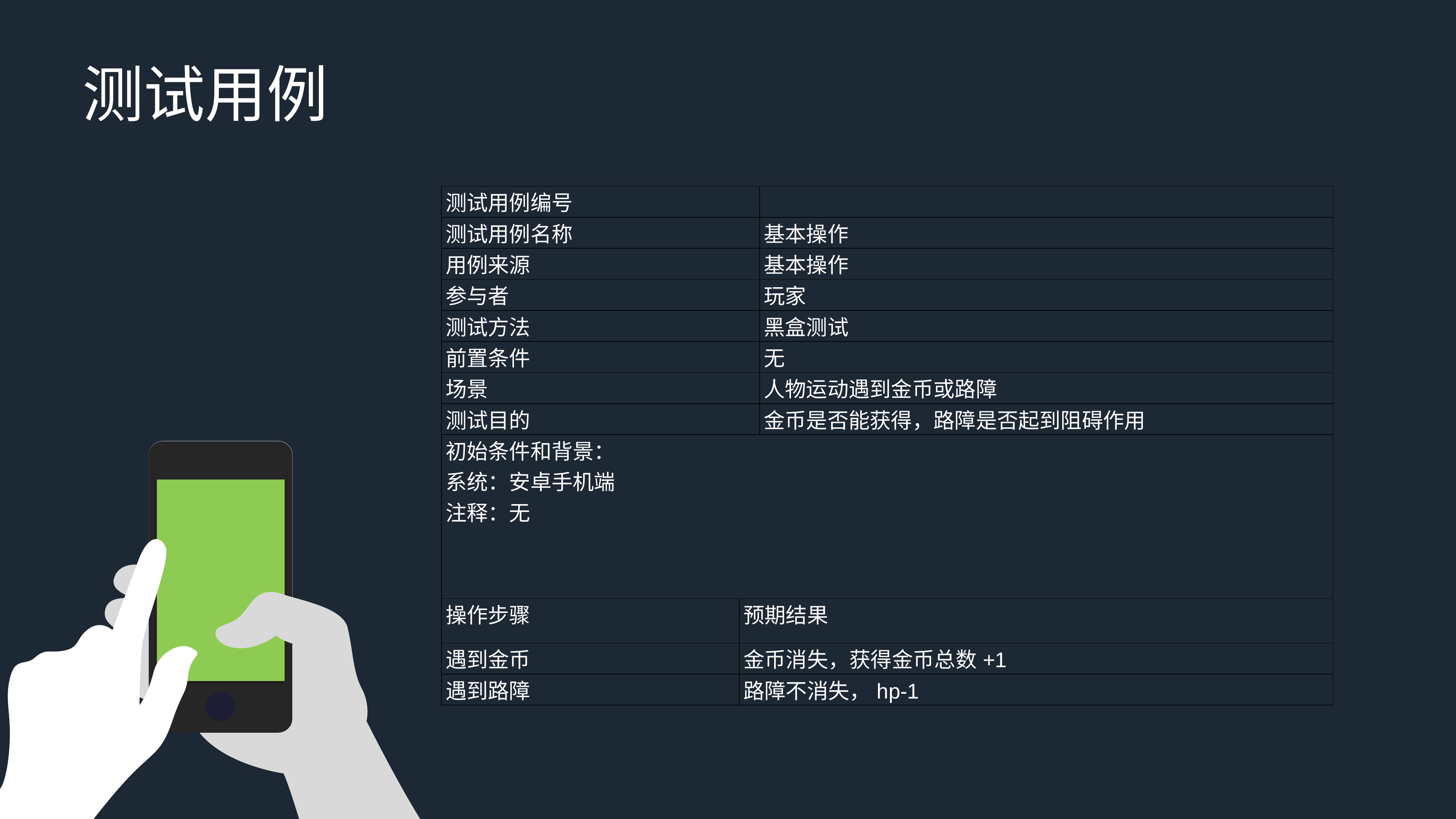

测试用例
| 测试用例编号 |  |  |
| --- | --- | --- |
| 测试用例名称 |  | 基本操作 |
| 用例来源 |  | 基本操作 |
| 参与者 |  | 玩家 |
| 测试方法 |  | 黑盒测试 |
| 前置条件 |  | 无 |
| 场景 |  | 人物运动遇到金币或路障 |
| 测试目的 |  | 金币是否能获得，路障是否起到阻碍作用 |
| 初始条件和背景： 系统：安卓手机端 注释：无 |  |  |
| 操作步骤 | 预期结果 |  |
| 遇到金币 | 金币消失，获得金币总数+1 |  |
| 遇到路障 | 路障不消失，hp-1 |  |